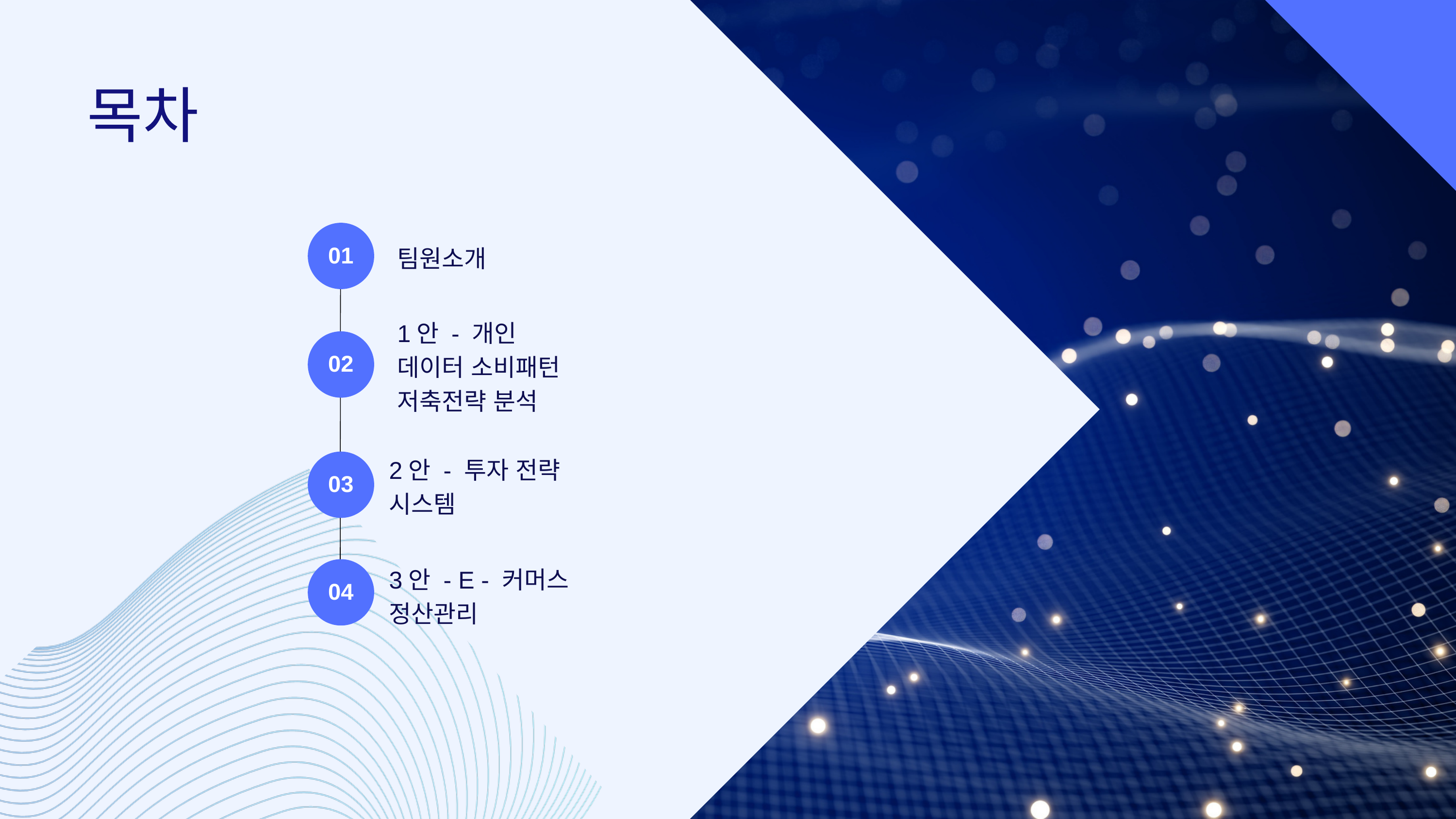

목차

팀원소개
01

1안 - 개인 데이터 소비패턴 저축전략 분석

02
2안 - 투자 전략 시스템

03

3안 - E - 커머스 정산관리
04